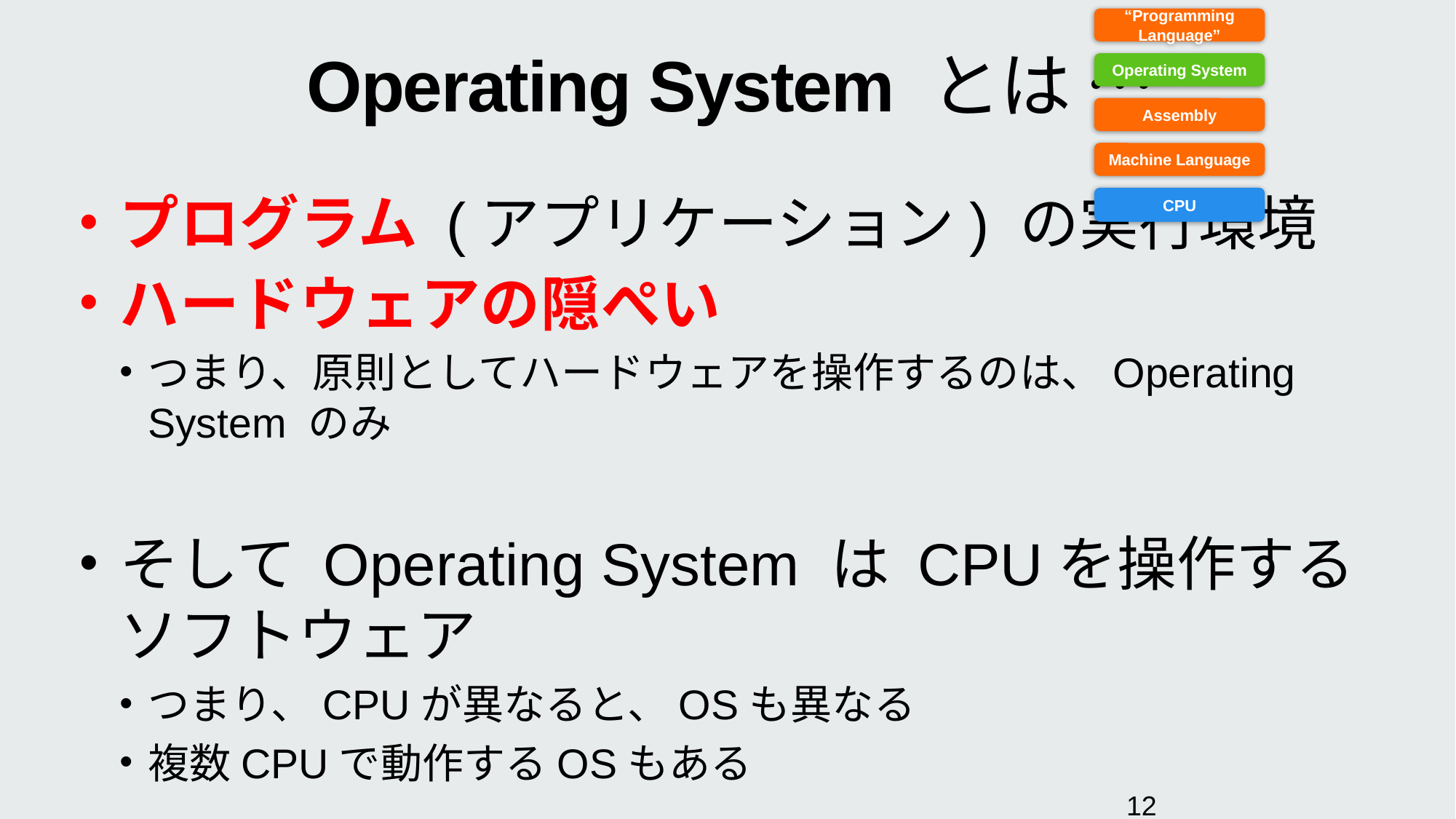

“Programming Language”
# Operating System とは …
Operating System
Assembly
Machine Language
プログラム (アプリケーション) の実行環境
ハードウェアの隠ぺい
つまり、原則としてハードウェアを操作するのは、Operating System のみ

そして Operating System は CPUを操作するソフトウェア
つまり、CPUが異なると、OSも異なる
複数CPUで動作するOSもある
CPU
12